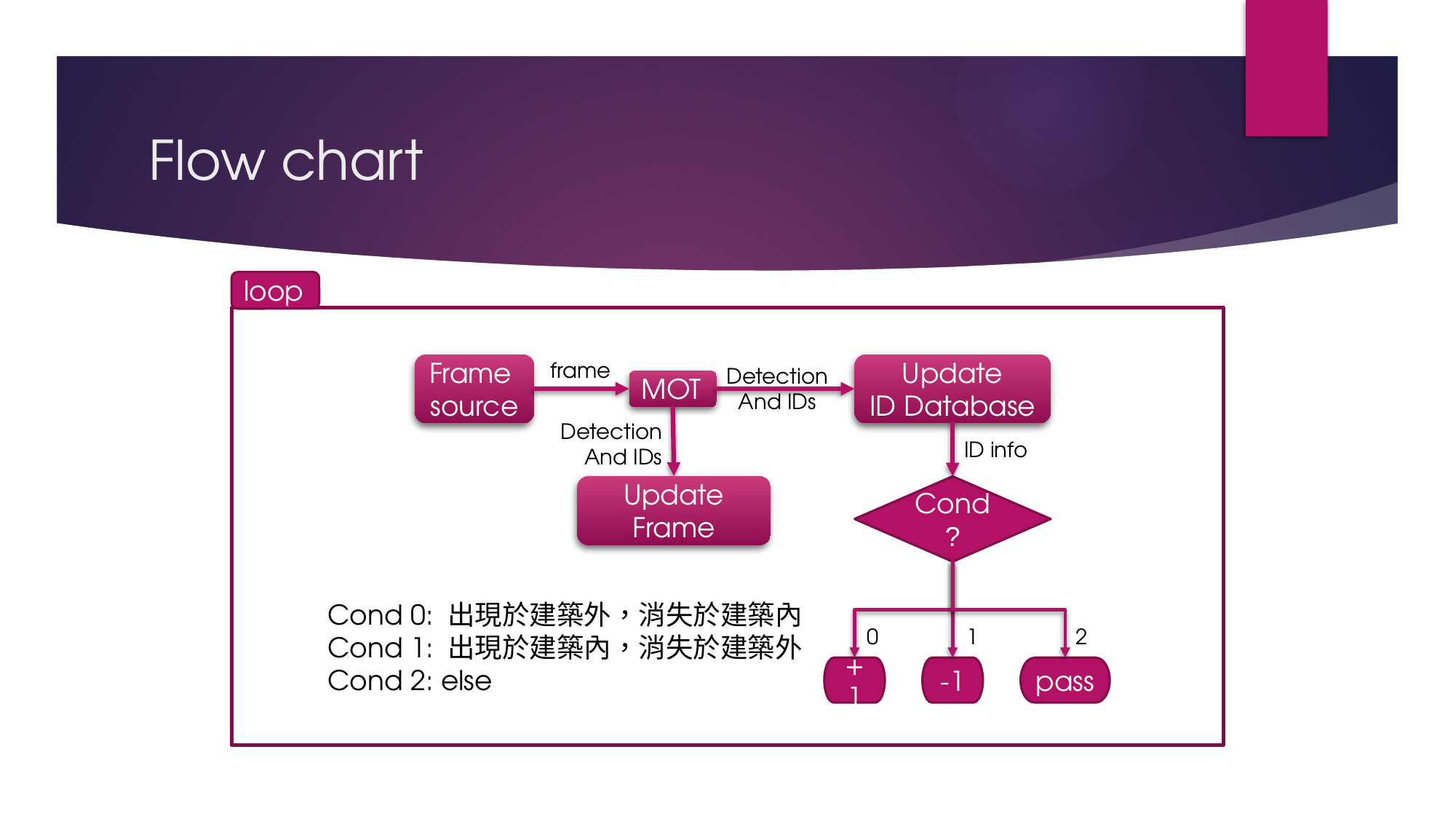

# Flow chart
loop

frame
Frame
source
Update
ID Database
Detection
And IDs
MOT
Detection
And IDs
ID info
Update
Frame
Cond?
Cond 0: 出現於建築外，消失於建築內
Cond 1: 出現於建築內，消失於建築外
Cond 2: else
2
0
1
+1
-1
pass